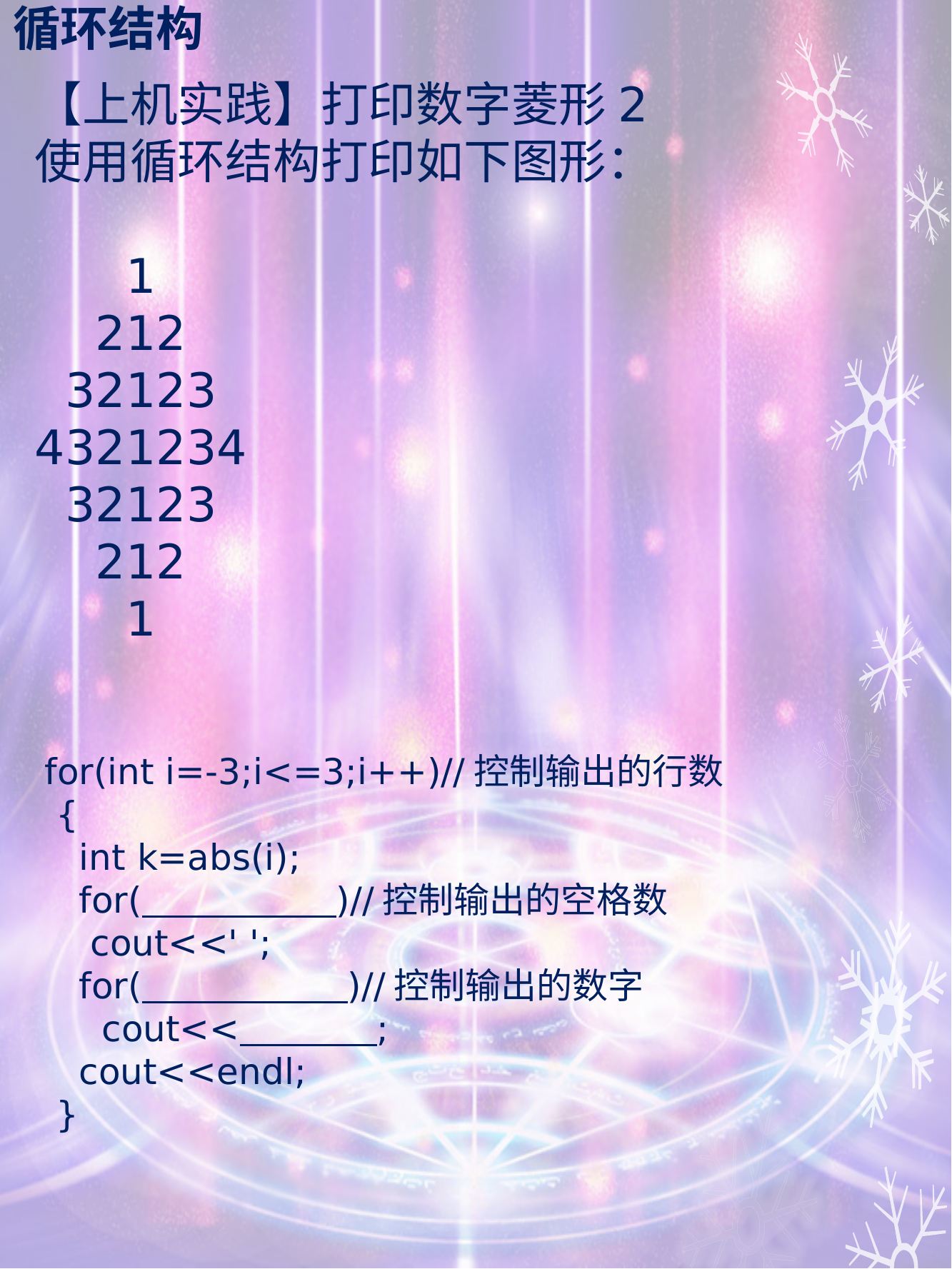

# 循环结构
【上机实践】打印数字菱形2
使用循环结构打印如下图形：

      1
    212
  32123
4321234
  32123
    212
      1

 for(int i=-3;i<=3;i++)//控制输出的行数
  {
    int k=abs(i);
    for(                 )//控制输出的空格数
     cout<<' ';
    for(                  )//控制输出的数字
      cout<<            ;
    cout<<endl;
  }